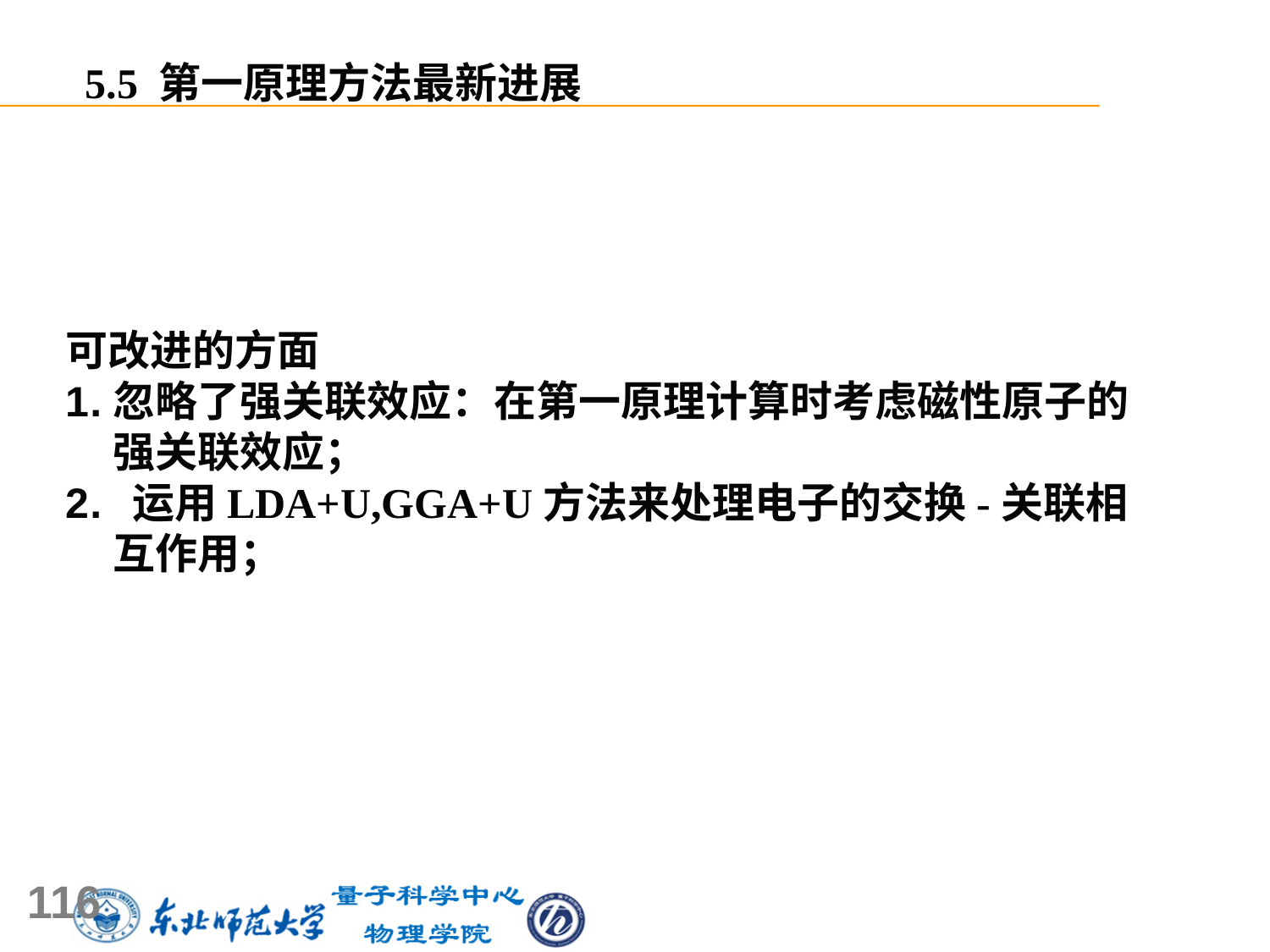

5.5 第一原理方法最新进展

可改进的方面
忽略了强关联效应：在第一原理计算时考虑磁性原子的强关联效应；
 运用LDA+U,GGA+U方法来处理电子的交换-关联相互作用；

116